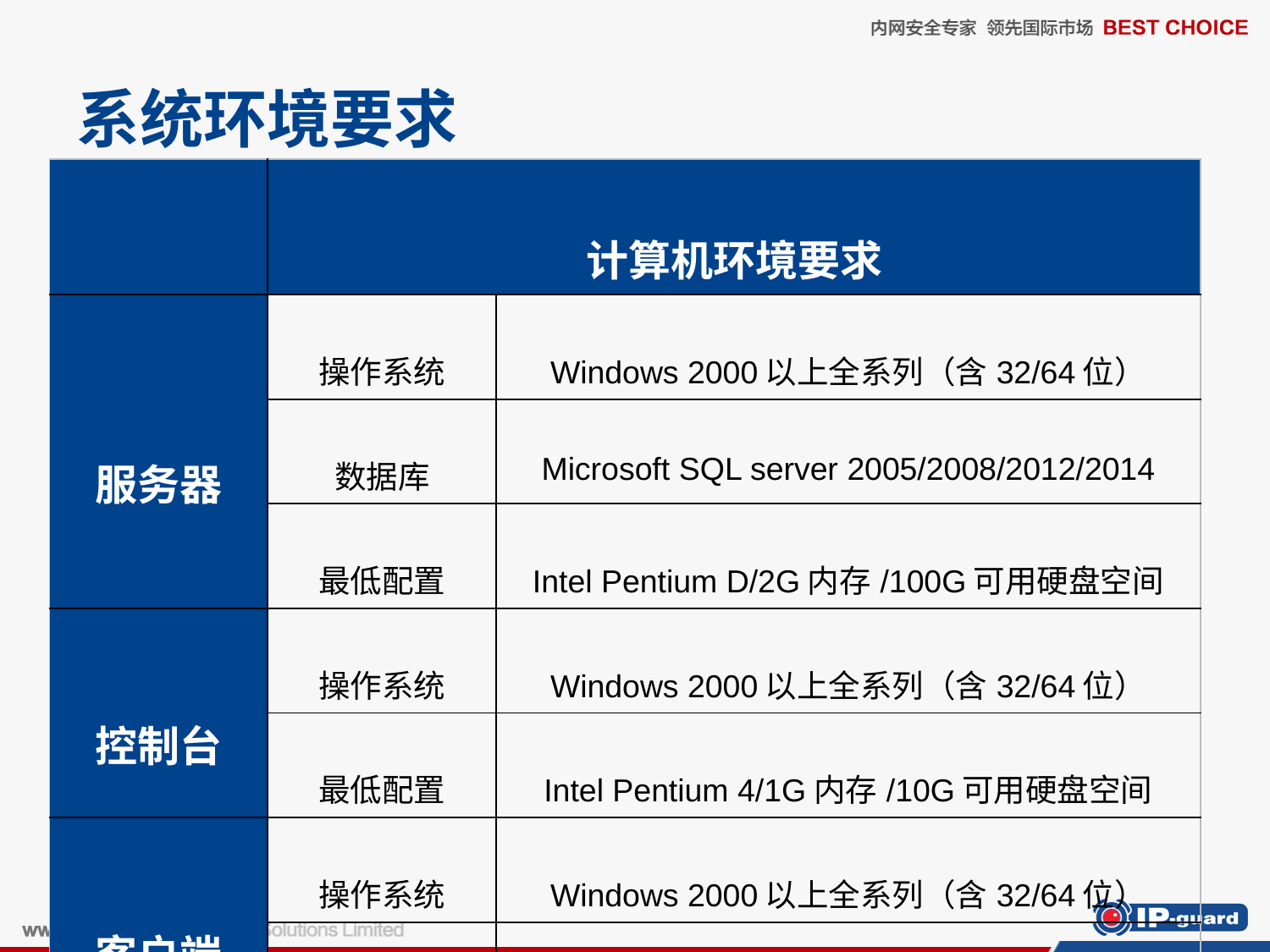

# 系统环境要求
|  | 计算机环境要求 |  |
| --- | --- | --- |
| 服务器 | 操作系统 | Windows 2000以上全系列（含32/64位） |
|  | 数据库 | Microsoft SQL server 2005/2008/2012/2014 |
|  | 最低配置 | Intel Pentium D/2G内存/100G可用硬盘空间 |
| 控制台 | 操作系统 | Windows 2000以上全系列（含32/64位） |
|  | 最低配置 | Intel Pentium 4/1G内存/10G可用硬盘空间 |
| 客户端 | 操作系统 | Windows 2000以上全系列（含32/64位） |
|  | 最低配置 | Intel Pentium 4/1G内存/10G可用硬盘空间 |